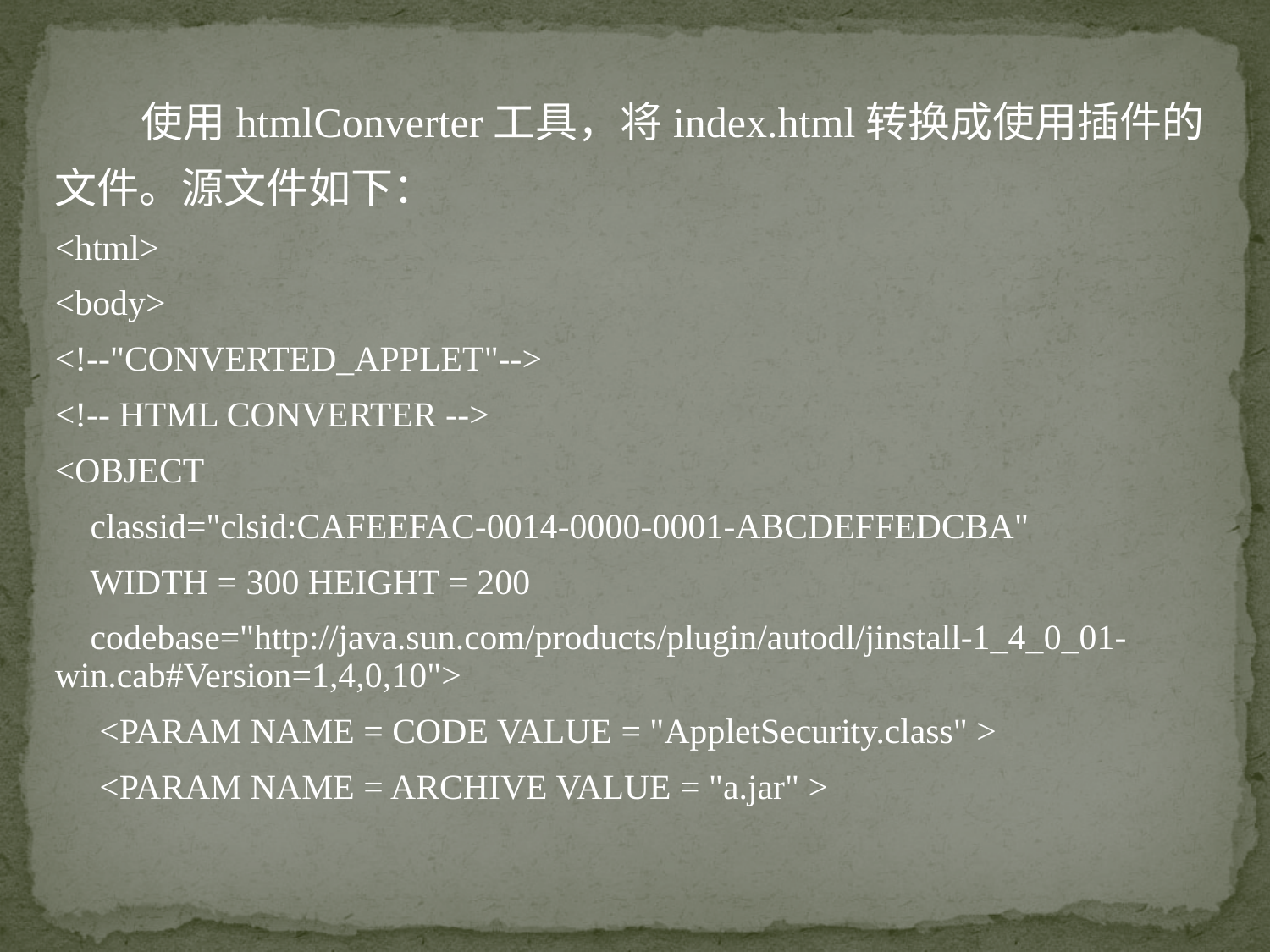

使用htmlConverter工具，将index.html转换成使用插件的文件。源文件如下：
<html>
<body>
<!--"CONVERTED_APPLET"-->
<!-- HTML CONVERTER -->
<OBJECT
    classid="clsid:CAFEEFAC-0014-0000-0001-ABCDEFFEDCBA"
    WIDTH = 300 HEIGHT = 200
    codebase="http://java.sun.com/products/plugin/autodl/jinstall-1_4_0_01-win.cab#Version=1,4,0,10">
     <PARAM NAME = CODE VALUE = "AppletSecurity.class" >
     <PARAM NAME = ARCHIVE VALUE = "a.jar" >